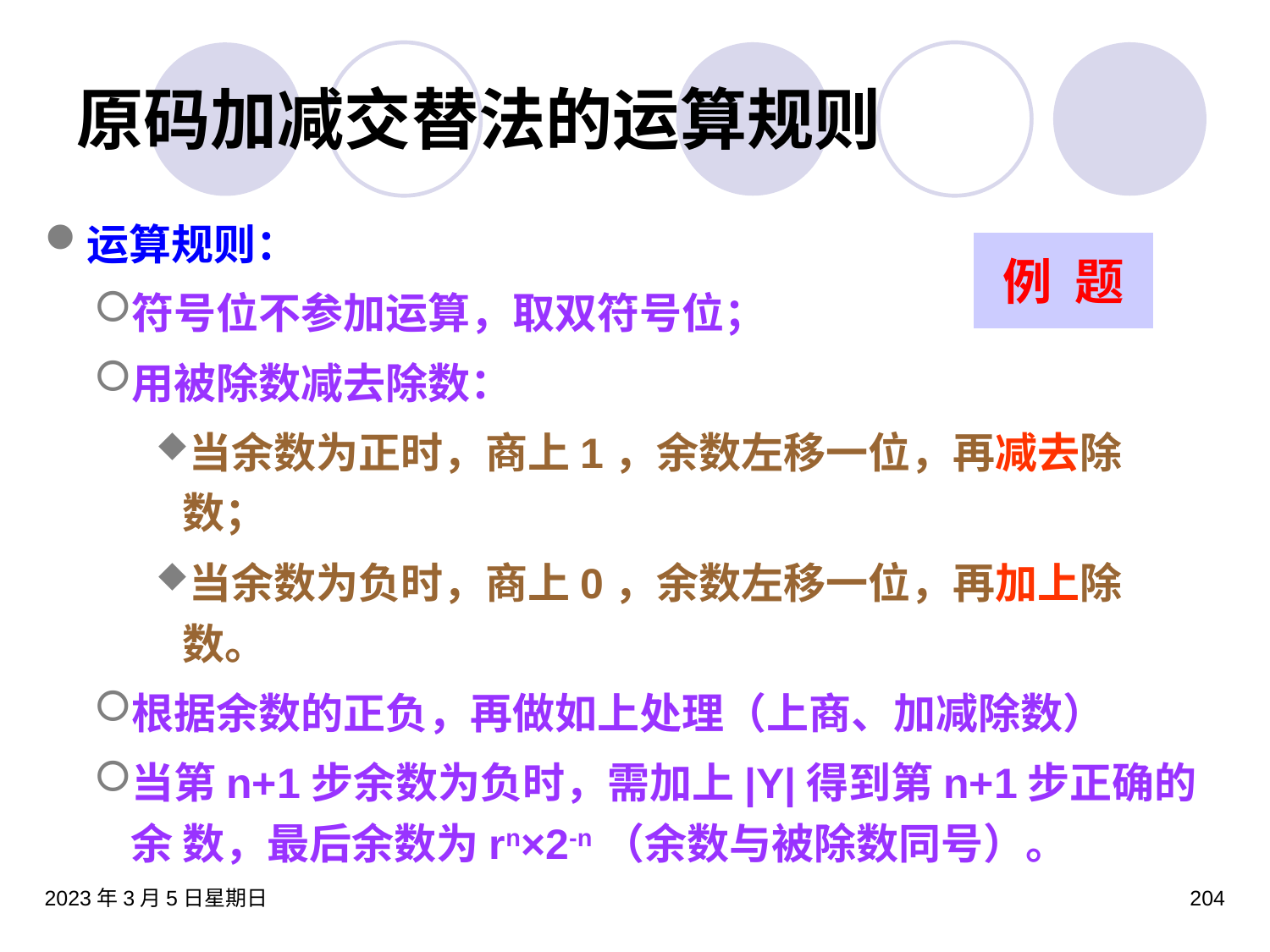

# 原码加减交替法的运算规则
运算规则：
符号位不参加运算，取双符号位；
用被除数减去除数：
当余数为正时，商上1，余数左移一位，再减去除数；
当余数为负时，商上0，余数左移一位，再加上除数。
根据余数的正负，再做如上处理（上商、加减除数）
当第n+1步余数为负时，需加上|Y|得到第n+1步正确的余 数，最后余数为rn×2-n（余数与被除数同号）。

例  题
2023年3月5日星期日
204